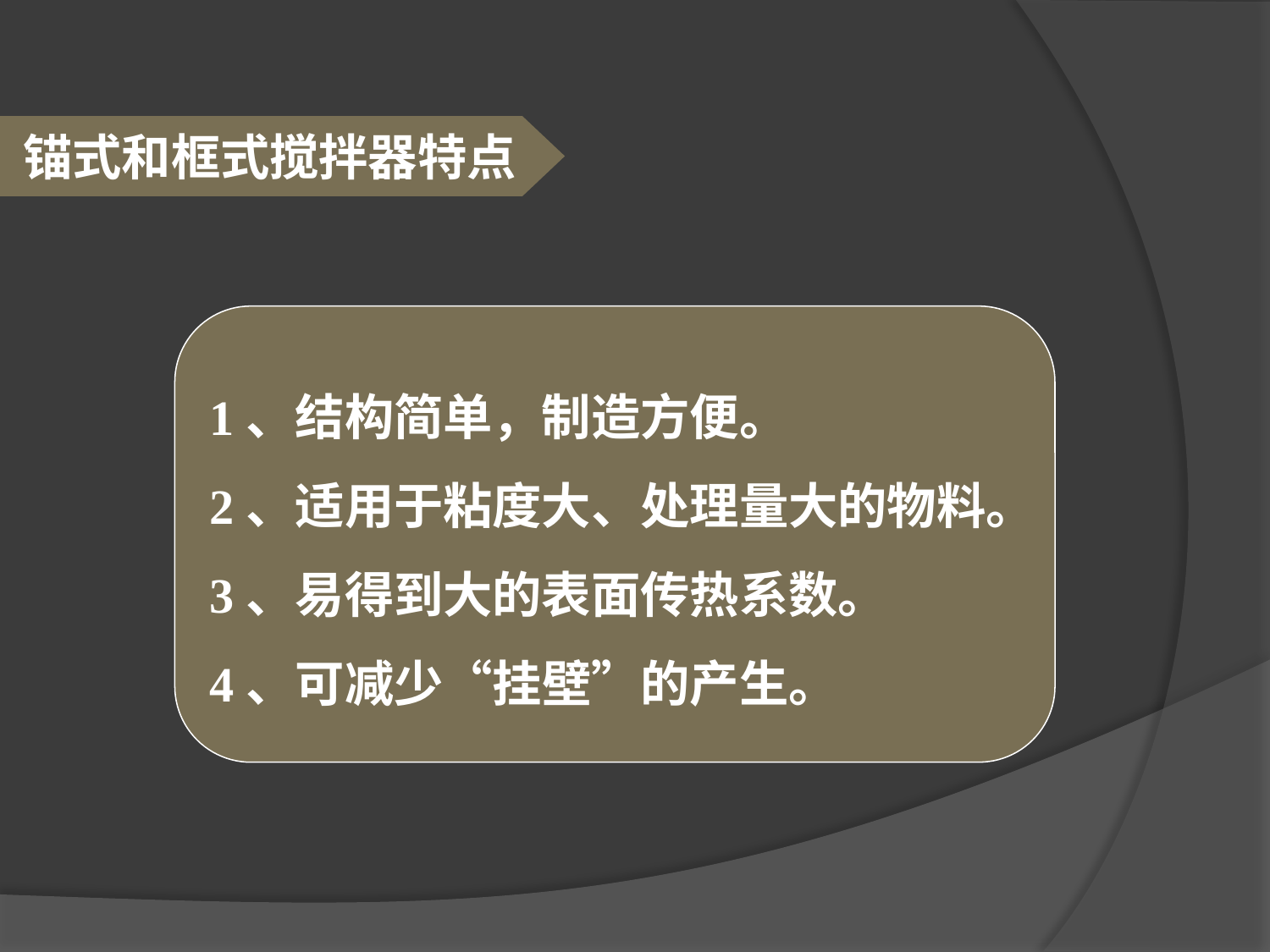

锚式和框式搅拌器特点
1、结构简单，制造方便。
2、适用于粘度大、处理量大的物料。
3、易得到大的表面传热系数。
4、可减少“挂壁”的产生。